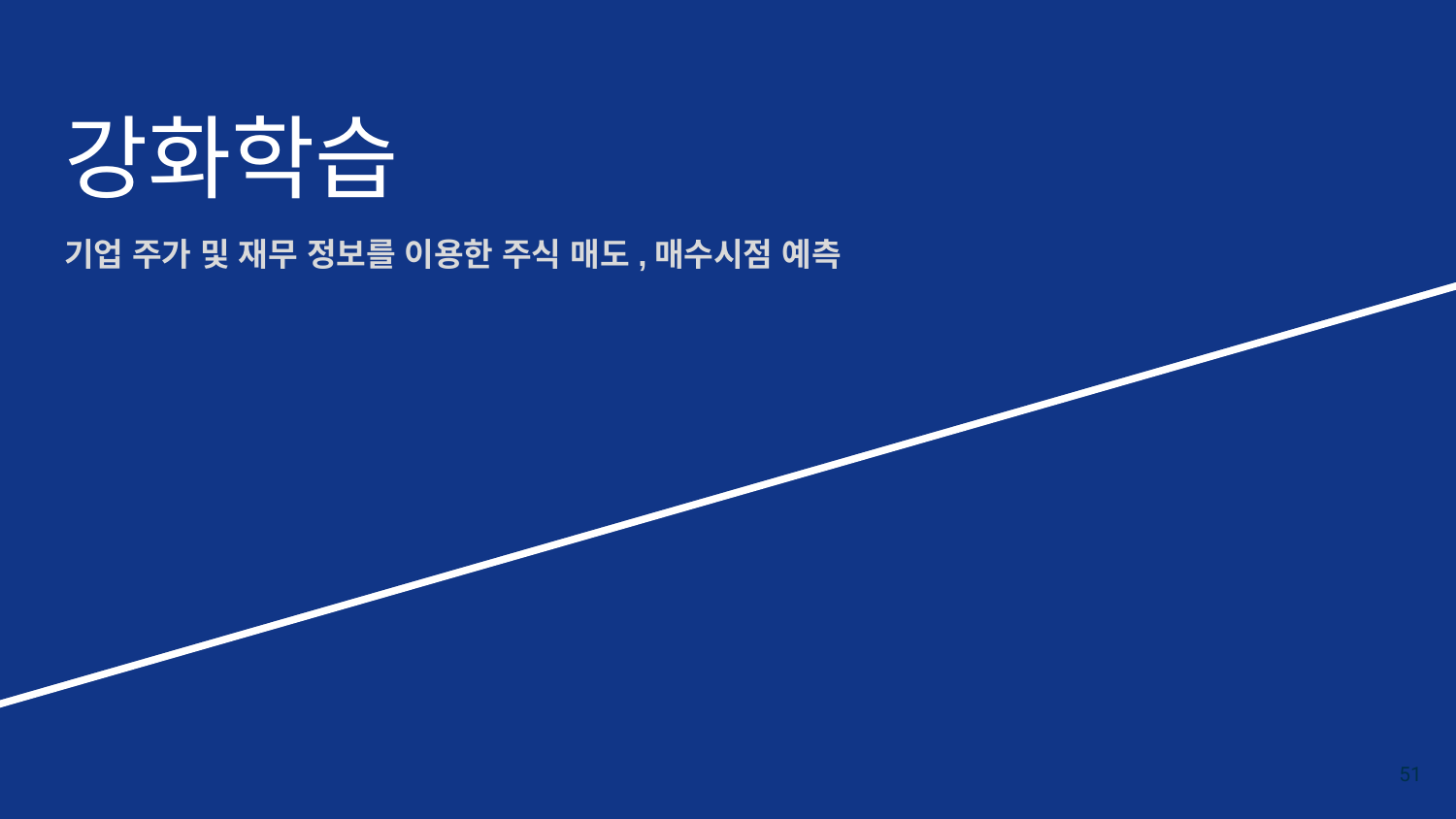

# 강화학습
기업 주가 및 재무 정보를 이용한 주식 매도,매수시점 예측
51